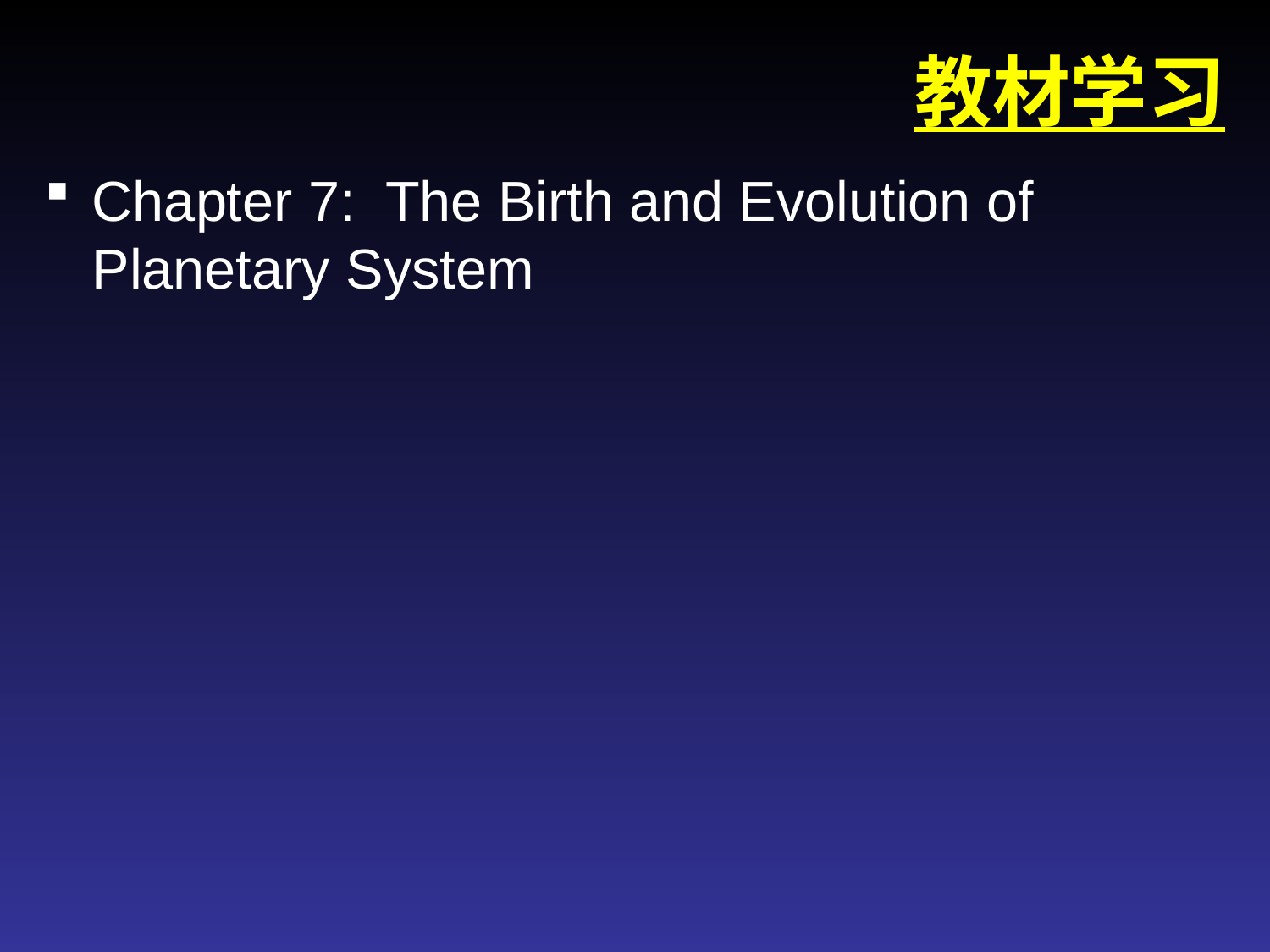

教材学习
Chapter 7:  The Birth and Evolution of Planetary System